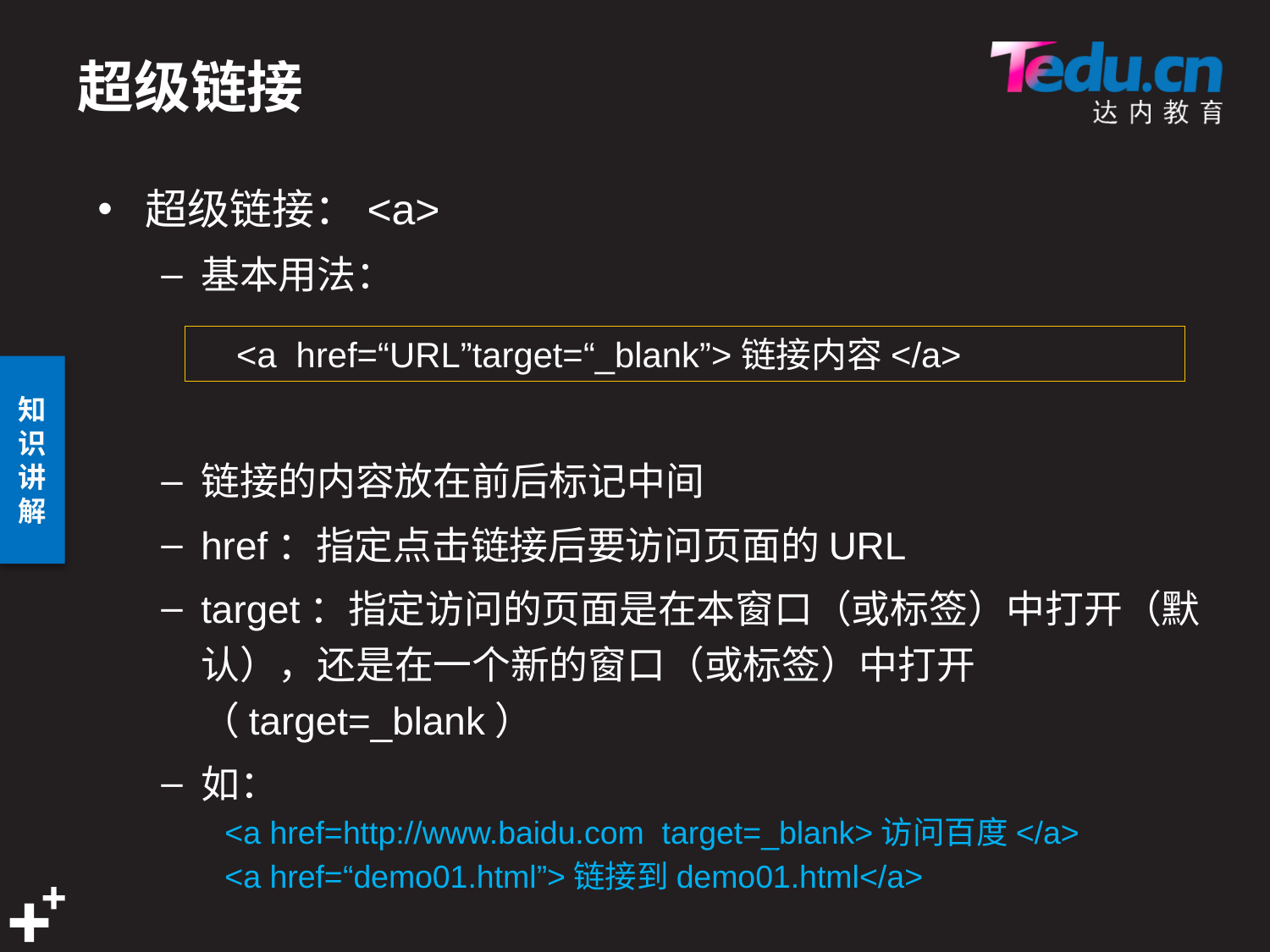

# 超级链接
超级链接：<a>
基本用法：

链接的内容放在前后标记中间
href：指定点击链接后要访问页面的URL
target：指定访问的页面是在本窗口（或标签）中打开（默认），还是在一个新的窗口（或标签）中打开（target=_blank）
如：
<a href=http://www.baidu.com  target=_blank>访问百度</a>
<a href=“demo01.html”>链接到demo01.html</a>
    <a  href=“URL”target=“_blank”>链接内容</a>